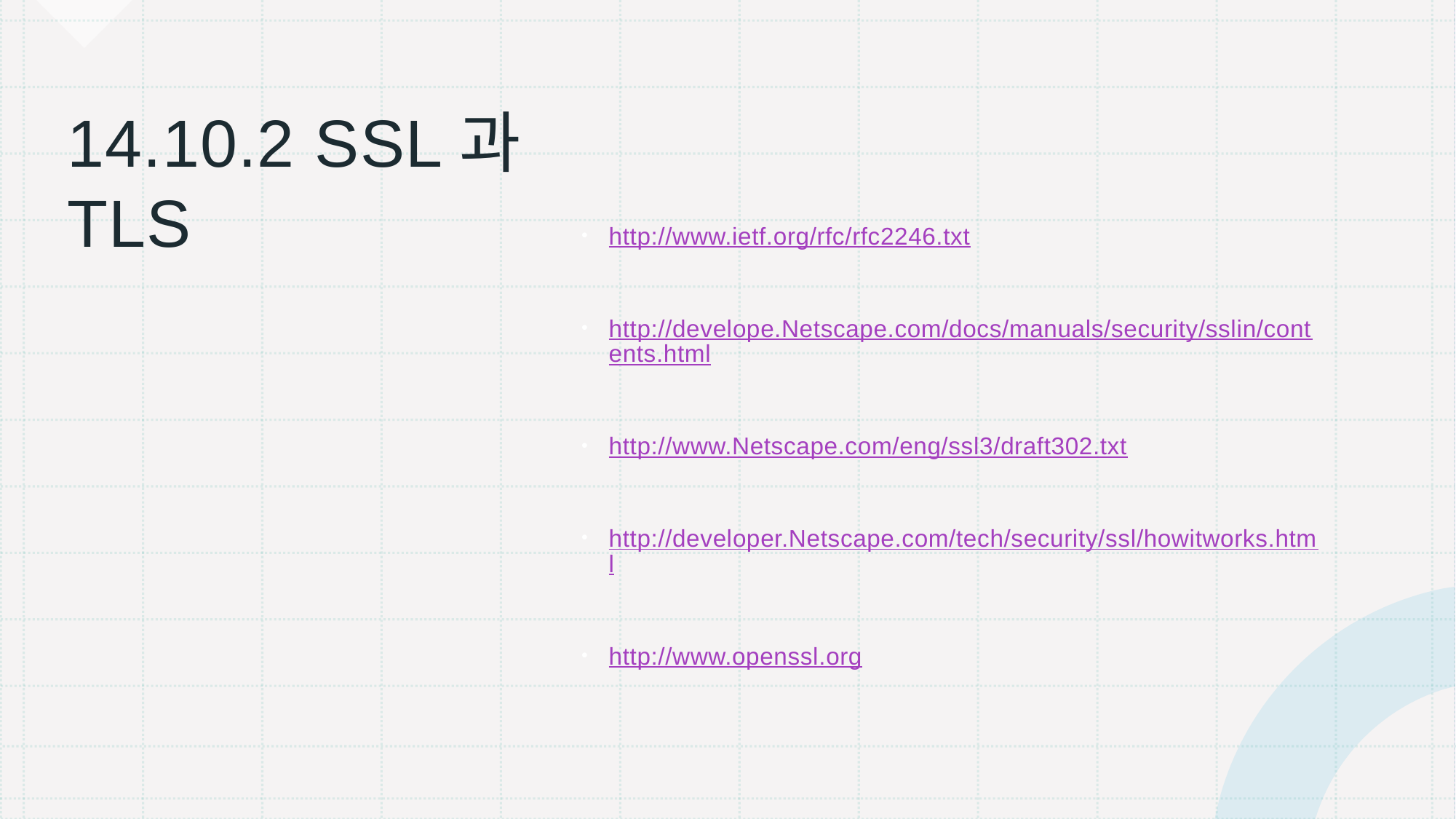

http://www.ietf.org/rfc/rfc2246.txt

http://develope.Netscape.com/docs/manuals/security/sslin/contents.html

http://www.Netscape.com/eng/ssl3/draft302.txt

http://developer.Netscape.com/tech/security/ssl/howitworks.html

http://www.openssl.org
# 14.10.2 SSL과 TLS